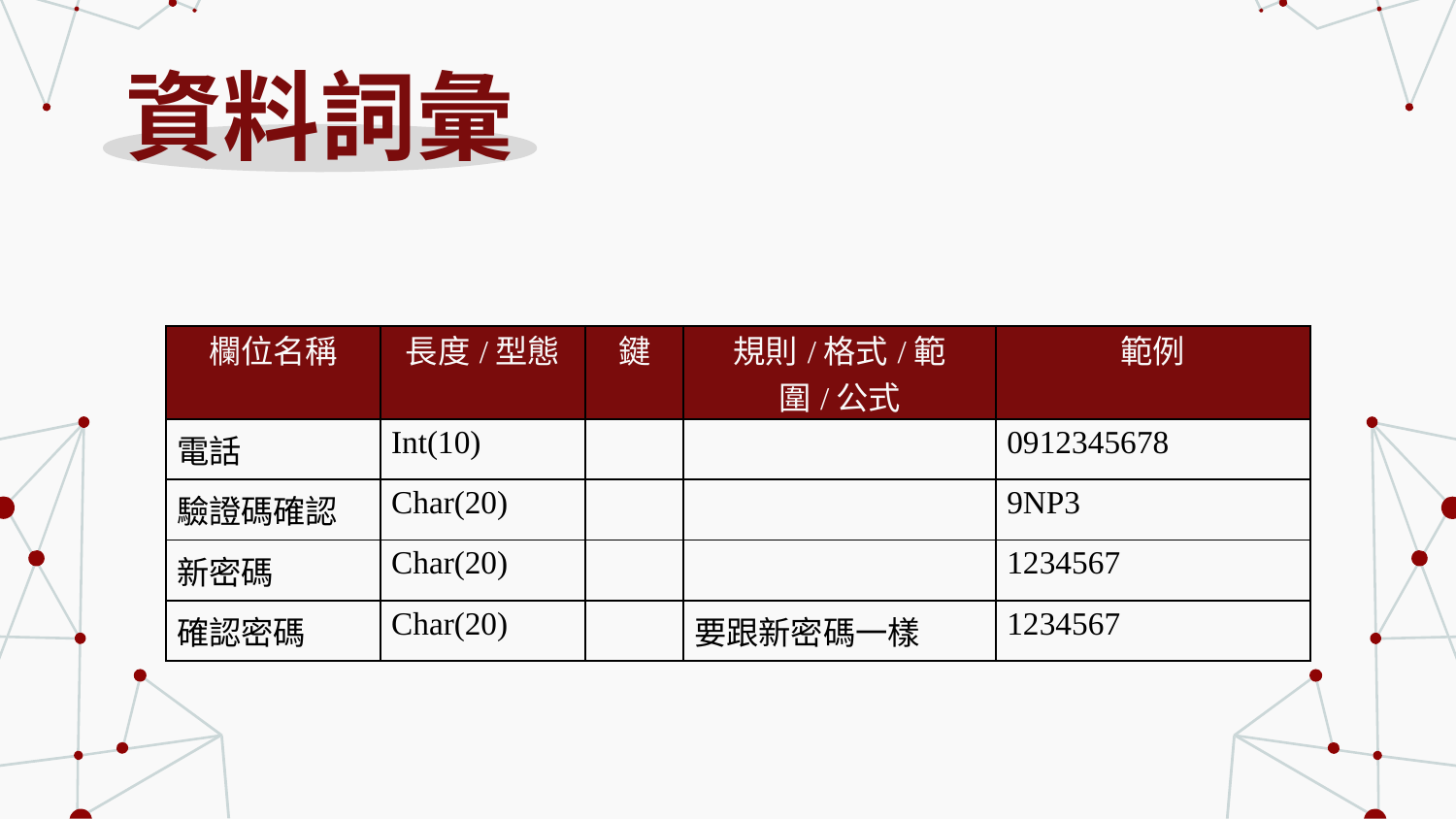

# 資料詞彙

| 欄位名稱 | 長度/型態 | 鍵 | 規則/格式/範圍/公式 | 範例 |
| --- | --- | --- | --- | --- |
| 電話 | Int(10) |  |  | 0912345678 |
| 驗證碼確認 | Char(20) |  |  | 9NP3 |
| 新密碼 | Char(20) |  |  | 1234567 |
| 確認密碼 | Char(20) |  | 要跟新密碼一樣 | 1234567 |